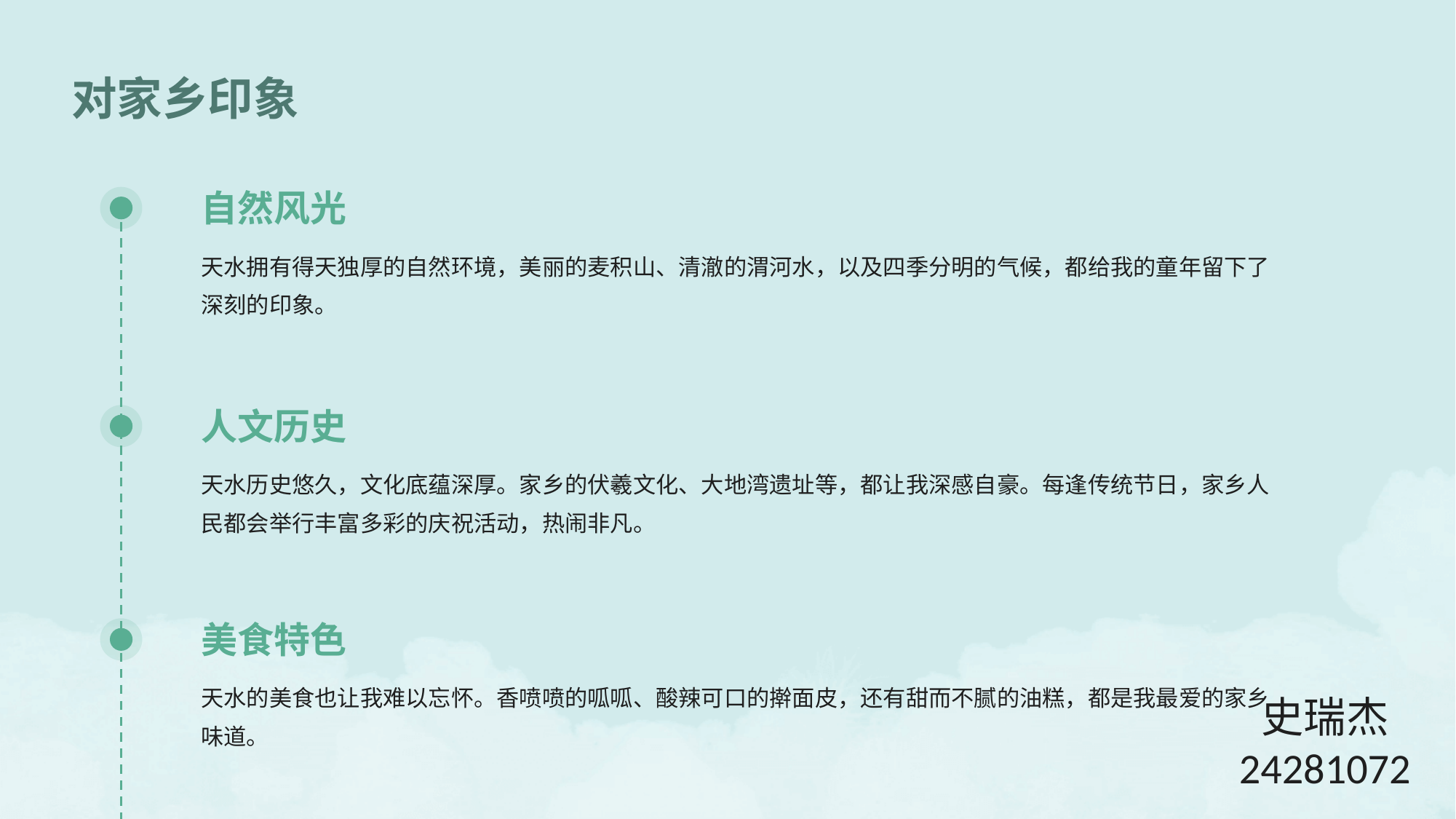

对家乡印象
自然风光

天水拥有得天独厚的自然环境，美丽的麦积山、清澈的渭河水，以及四季分明的气候，都给我的童年留下了深刻的印象。
人文历史

天水历史悠久，文化底蕴深厚。家乡的伏羲文化、大地湾遗址等，都让我深感自豪。每逢传统节日，家乡人民都会举行丰富多彩的庆祝活动，热闹非凡。
美食特色

天水的美食也让我难以忘怀。香喷喷的呱呱、酸辣可口的擀面皮，还有甜而不腻的油糕，都是我最爱的家乡味道。